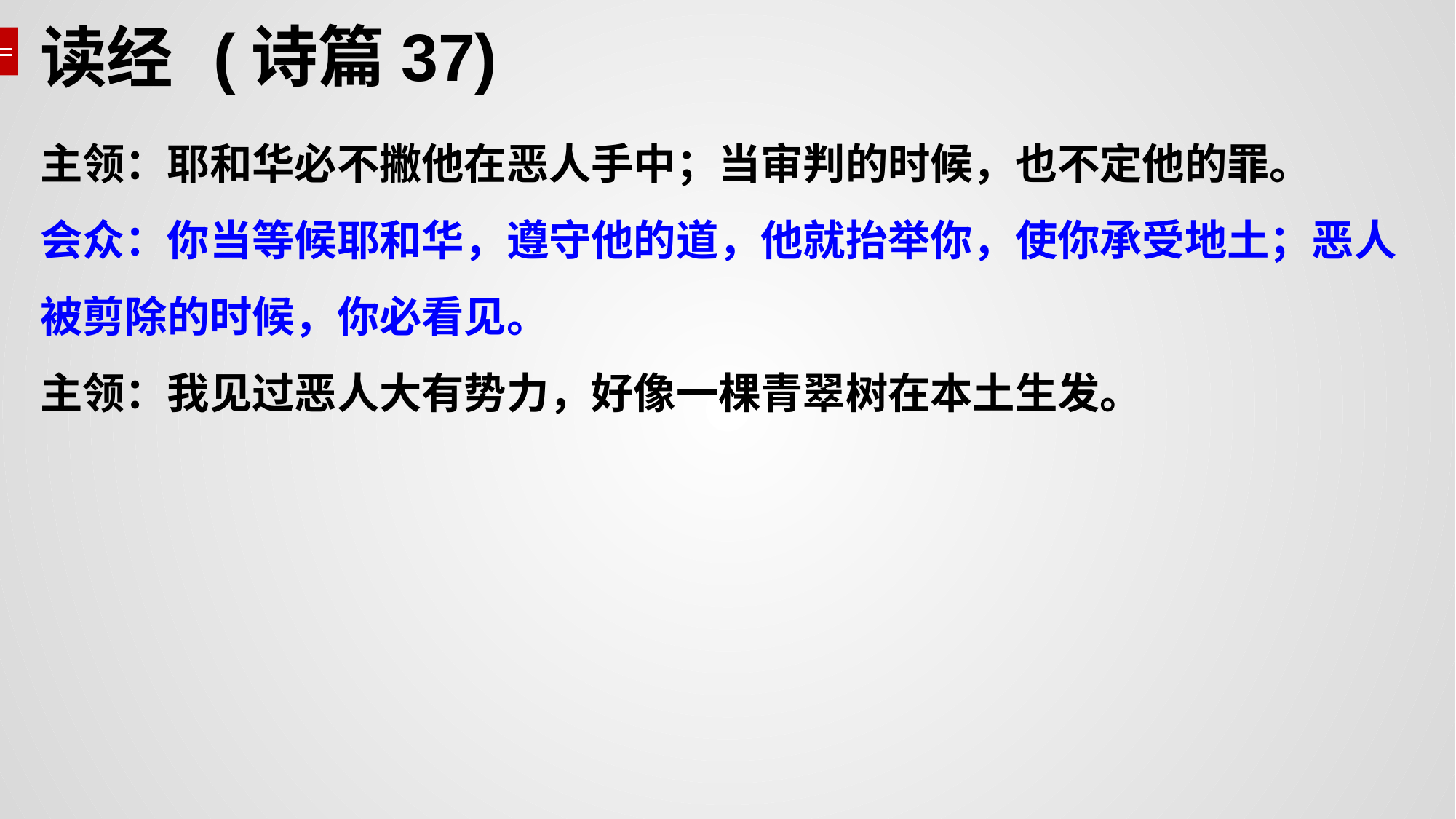

(诗篇37)
主领：耶和华必不撇他在恶人手中；当审判的时候，也不定他的罪。
会众：你当等候耶和华，遵守他的道，他就抬举你，使你承受地土；恶人被剪除的时候，你必看见。
主领：我见过恶人大有势力，好像一棵青翠树在本土生发。